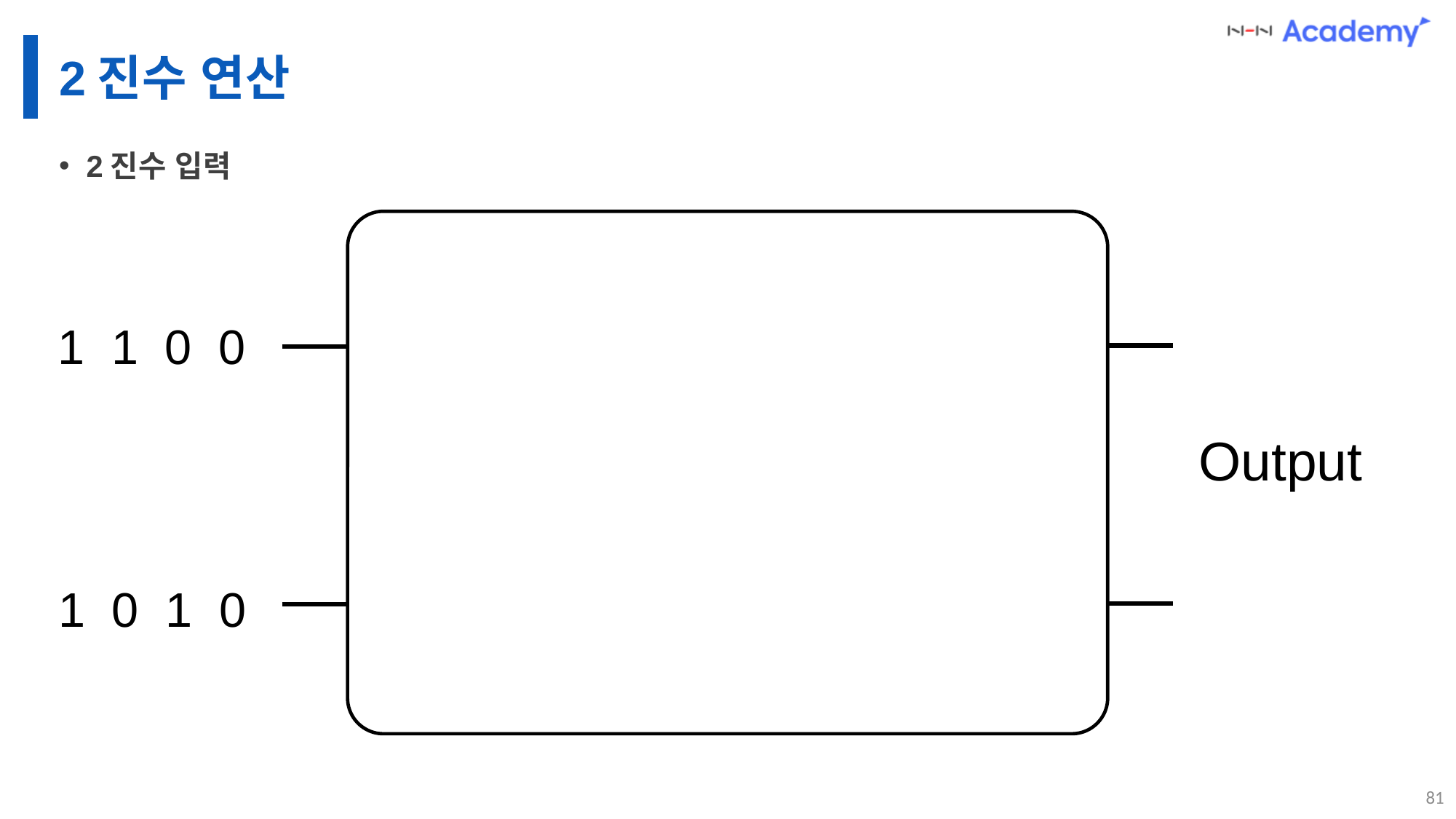

# 2진수 연산
2진수 입력

1  1  0  0
Output
1  0  1  0
81